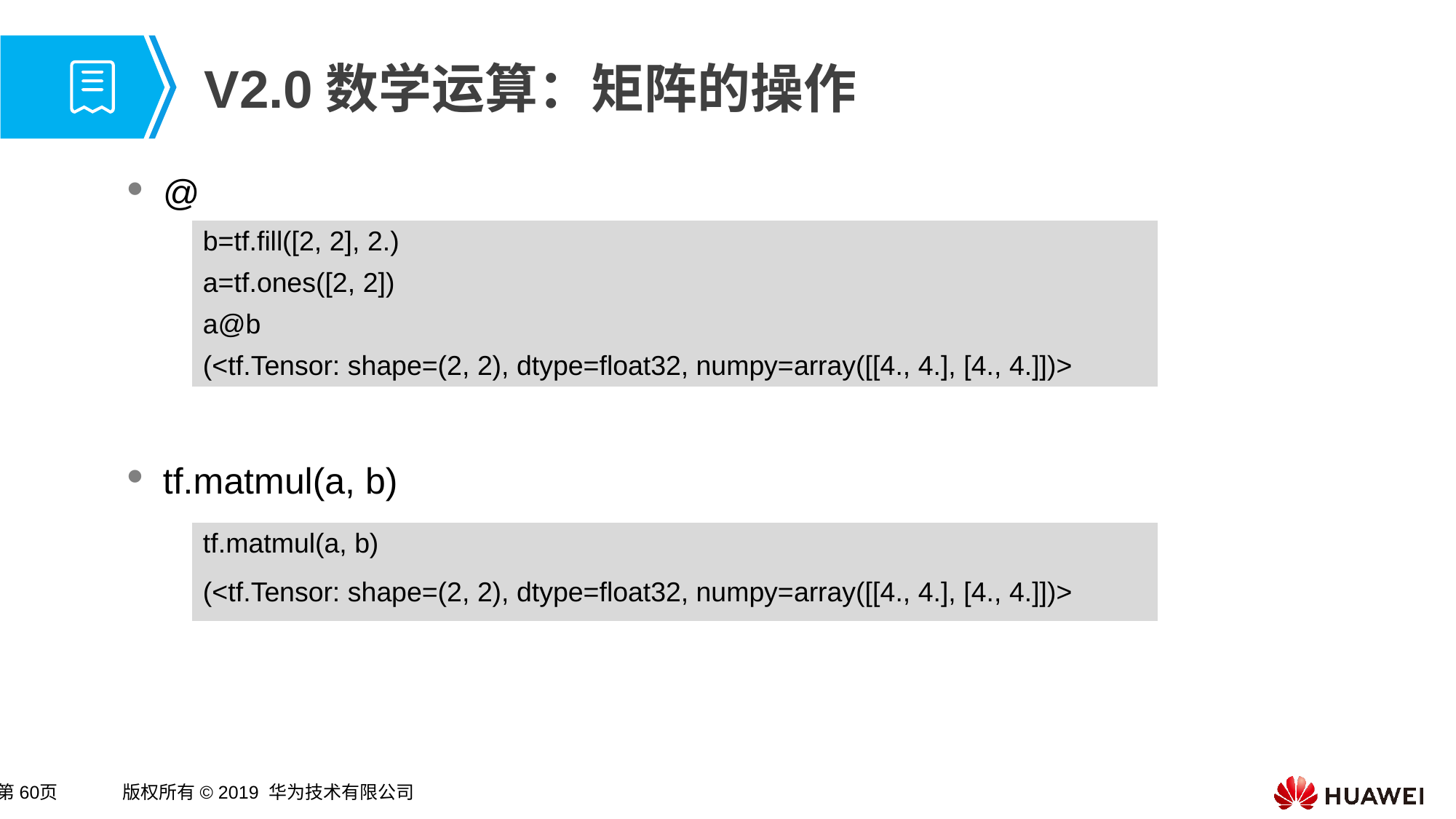

# V2.0数学运算：矩阵的操作
@

tf.matmul(a, b)

| b=tf.fill([2, 2], 2.) |
| --- |
| a=tf.ones([2, 2]) |
| a@b |
| (<tf.Tensor: shape=(2, 2), dtype=float32, numpy=array([[4., 4.], [4., 4.]])> |
| tf.matmul(a, b) |
| --- |
| (<tf.Tensor: shape=(2, 2), dtype=float32, numpy=array([[4., 4.], [4., 4.]])> |